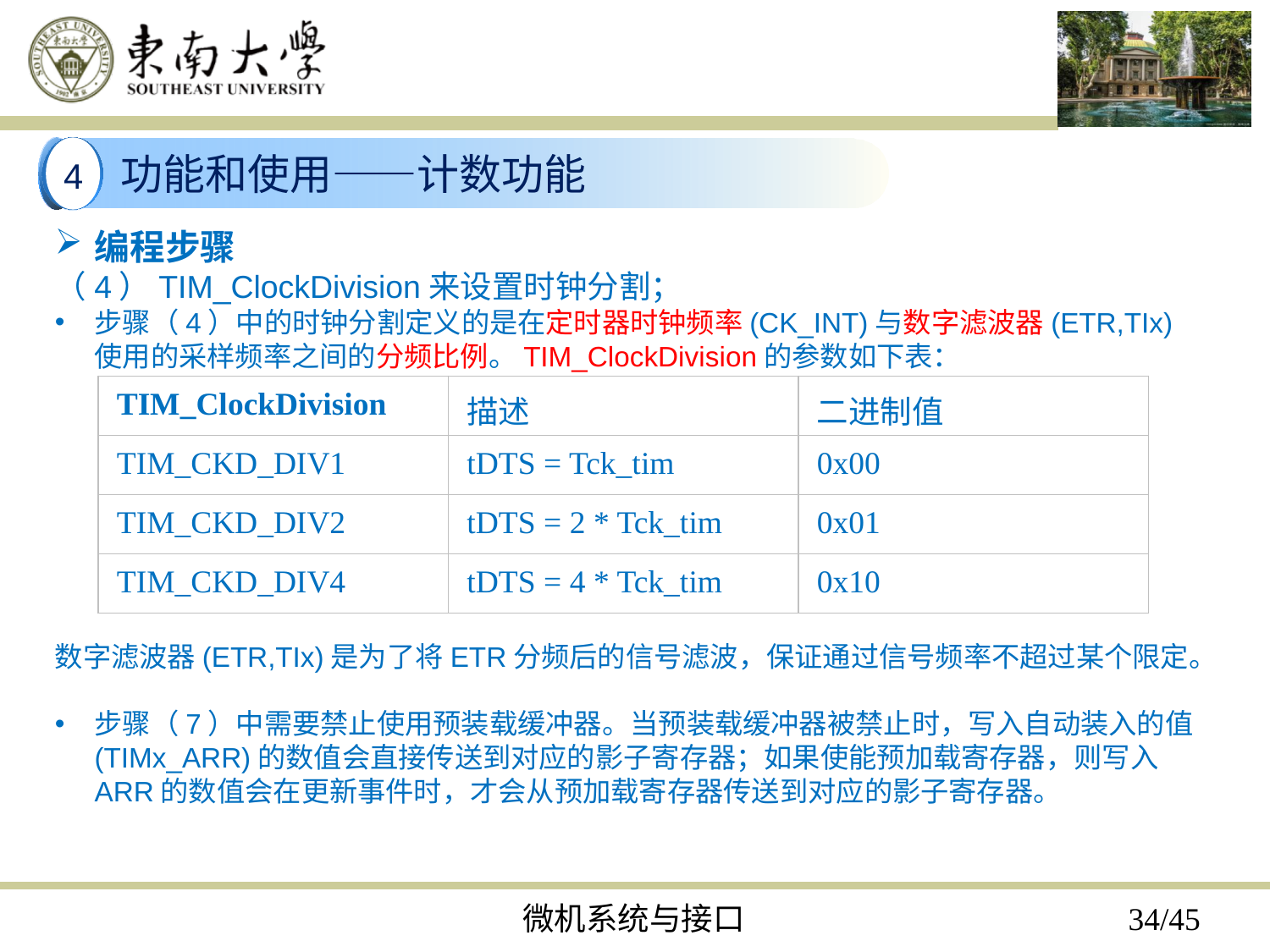

功能和使用——计数功能
4
编程步骤
（4）TIM_ClockDivision来设置时钟分割；
步骤（4）中的时钟分割定义的是在定时器时钟频率(CK_INT)与数字滤波器(ETR,TIx)使用的采样频率之间的分频比例。TIM_ClockDivision的参数如下表：

数字滤波器(ETR,TIx)是为了将ETR分频后的信号滤波，保证通过信号频率不超过某个限定。

步骤（7）中需要禁止使用预装载缓冲器。当预装载缓冲器被禁止时，写入自动装入的值(TIMx_ARR)的数值会直接传送到对应的影子寄存器；如果使能预加载寄存器，则写入ARR的数值会在更新事件时，才会从预加载寄存器传送到对应的影子寄存器。
| TIM\_ClockDivision | 描述 | 二进制值 |
| --- | --- | --- |
| TIM\_CKD\_DIV1 | tDTS = Tck\_tim | 0x00 |
| TIM\_CKD\_DIV2 | tDTS = 2 \* Tck\_tim | 0x01 |
| TIM\_CKD\_DIV4 | tDTS = 4 \* Tck\_tim | 0x10 |